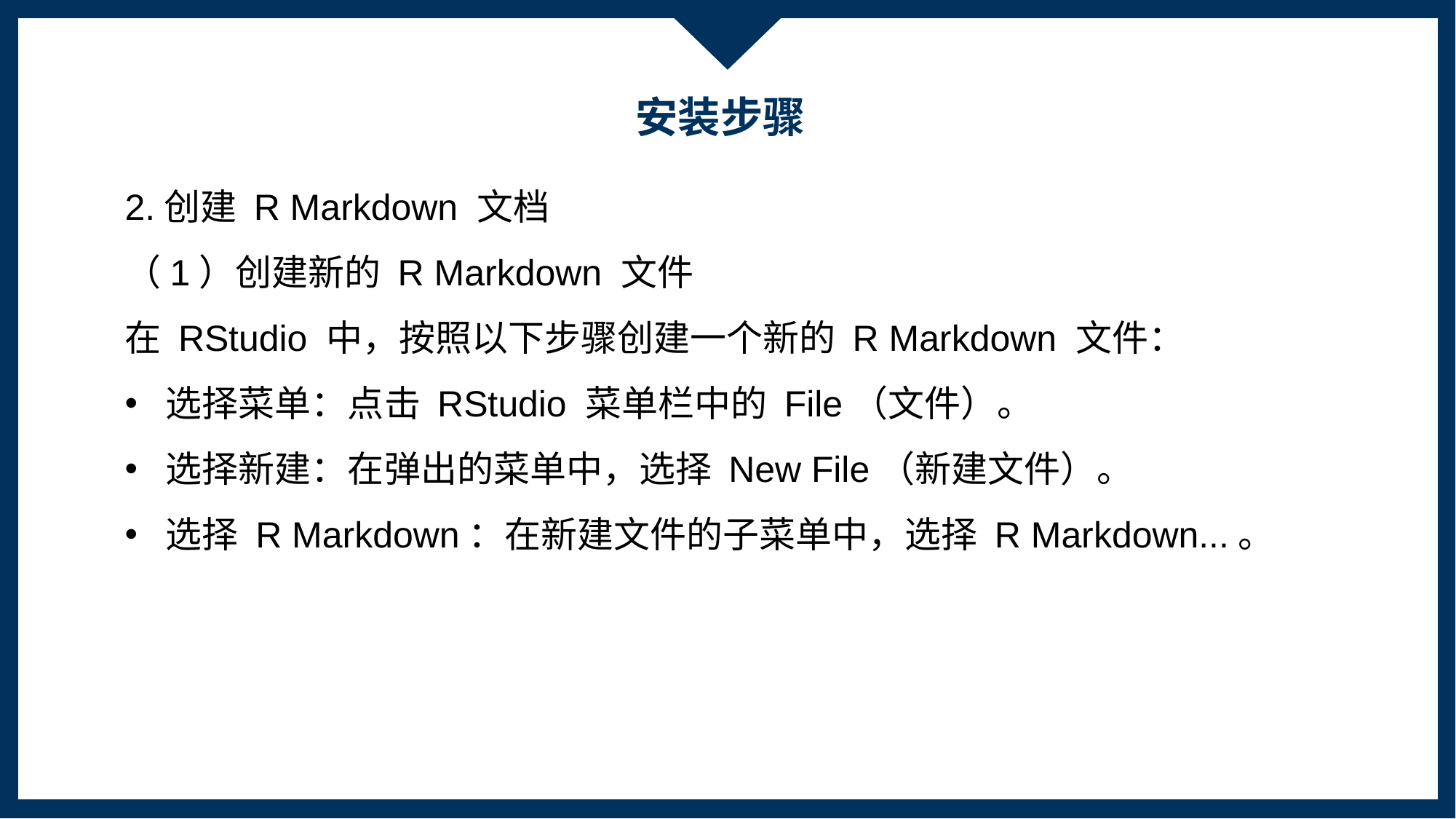

安装步骤
2.创建 R Markdown 文档
（1）创建新的 R Markdown 文件
在 RStudio 中，按照以下步骤创建一个新的 R Markdown 文件：
选择菜单：点击 RStudio 菜单栏中的 File（文件）。
选择新建：在弹出的菜单中，选择 New File（新建文件）。
选择 R Markdown：在新建文件的子菜单中，选择 R Markdown...。